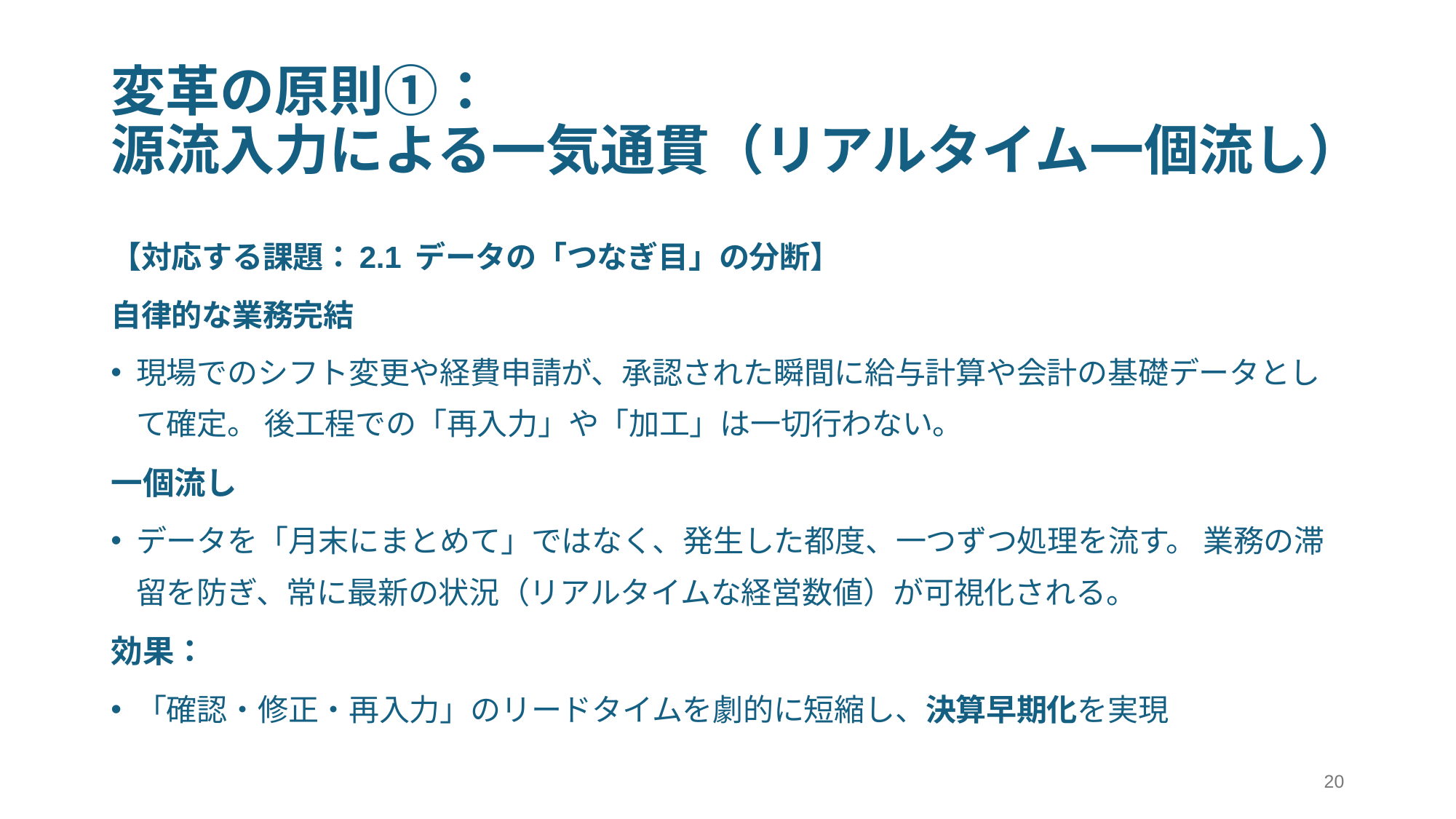

# 変革の原則①： 源流入力による一気通貫（リアルタイム一個流し）
【対応する課題：2.1 データの「つなぎ目」の分断】
自律的な業務完結
現場でのシフト変更や経費申請が、承認された瞬間に給与計算や会計の基礎データとして確定。 後工程での「再入力」や「加工」は一切行わない。
一個流し
データを「月末にまとめて」ではなく、発生した都度、一つずつ処理を流す。 業務の滞留を防ぎ、常に最新の状況（リアルタイムな経営数値）が可視化される。
効果：
「確認・修正・再入力」のリードタイムを劇的に短縮し、決算早期化を実現
20